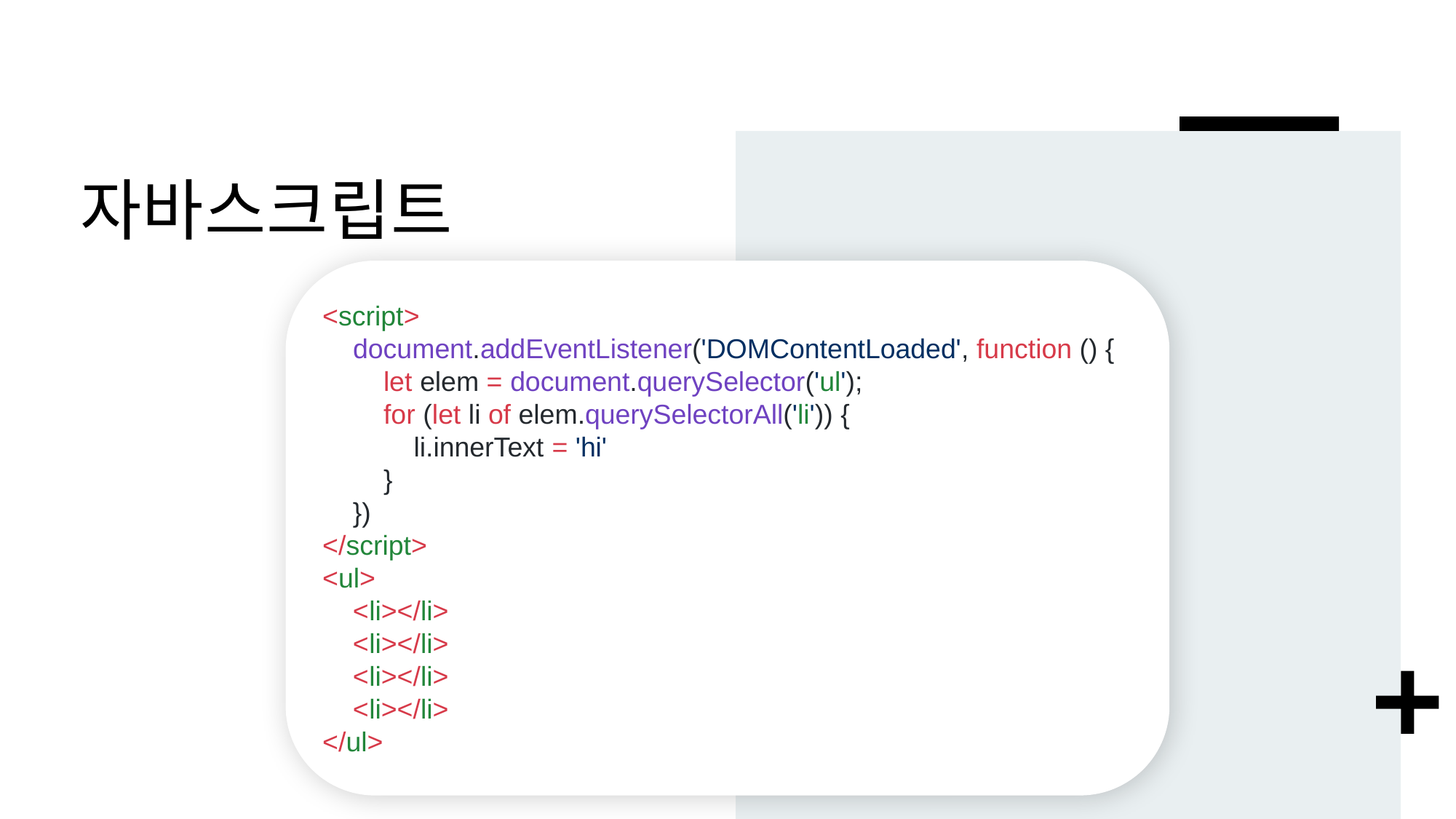

# 자바스크립트
<script>
    document.addEventListener('DOMContentLoaded', function () {
        let elem = document.querySelector('ul');
        for (let li of elem.querySelectorAll('li')) {
            li.innerText = 'hi'
        }
    })
</script>
<ul>
    <li></li>
    <li></li>
    <li></li>
    <li></li>
</ul>